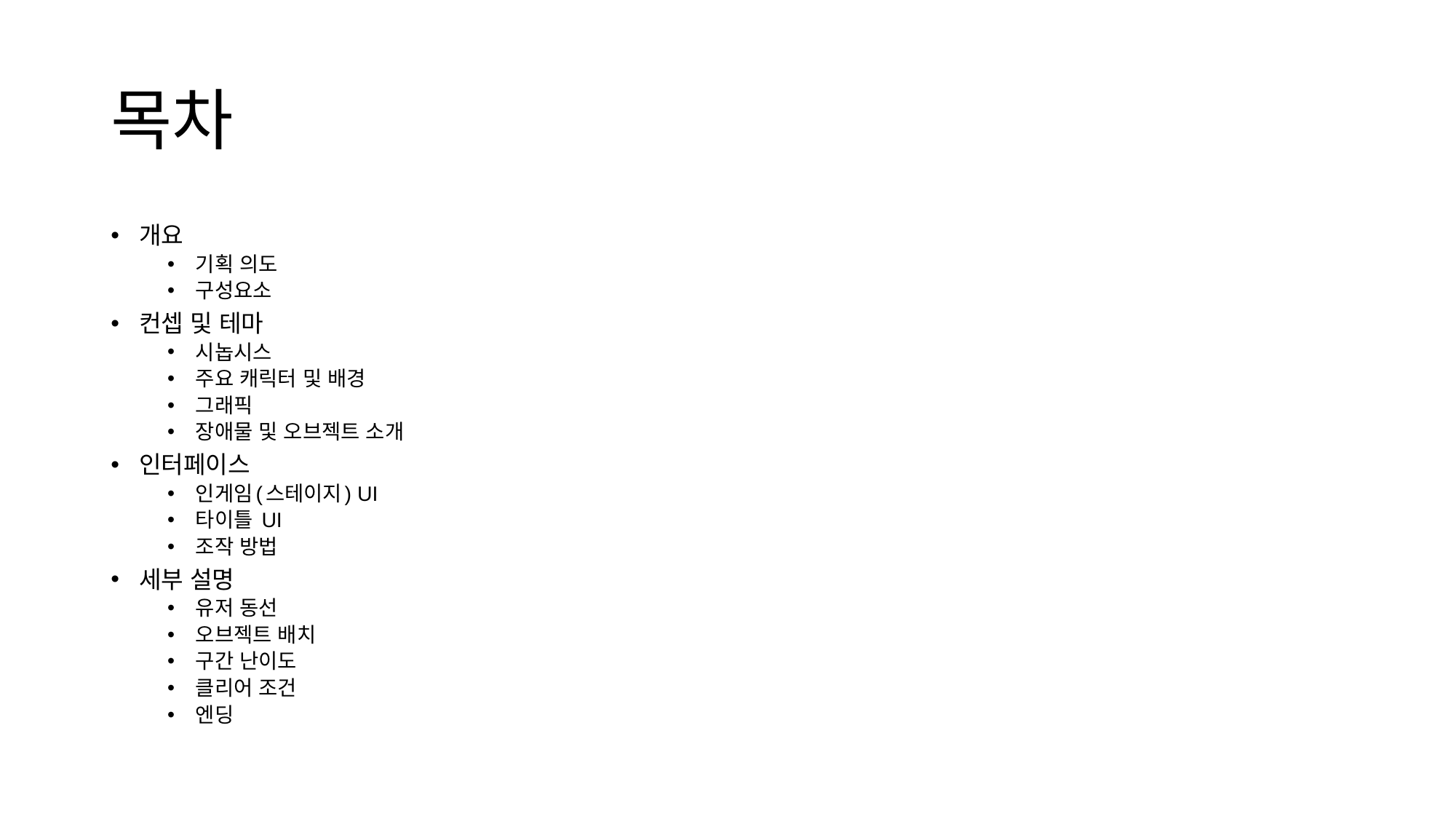

# 목차
개요
기획 의도
구성요소
컨셉 및 테마
시놉시스
주요 캐릭터 및 배경
그래픽
장애물 및 오브젝트 소개
인터페이스
인게임(스테이지) UI
타이틀 UI
조작 방법
세부 설명
유저 동선
오브젝트 배치
구간 난이도
클리어 조건
엔딩